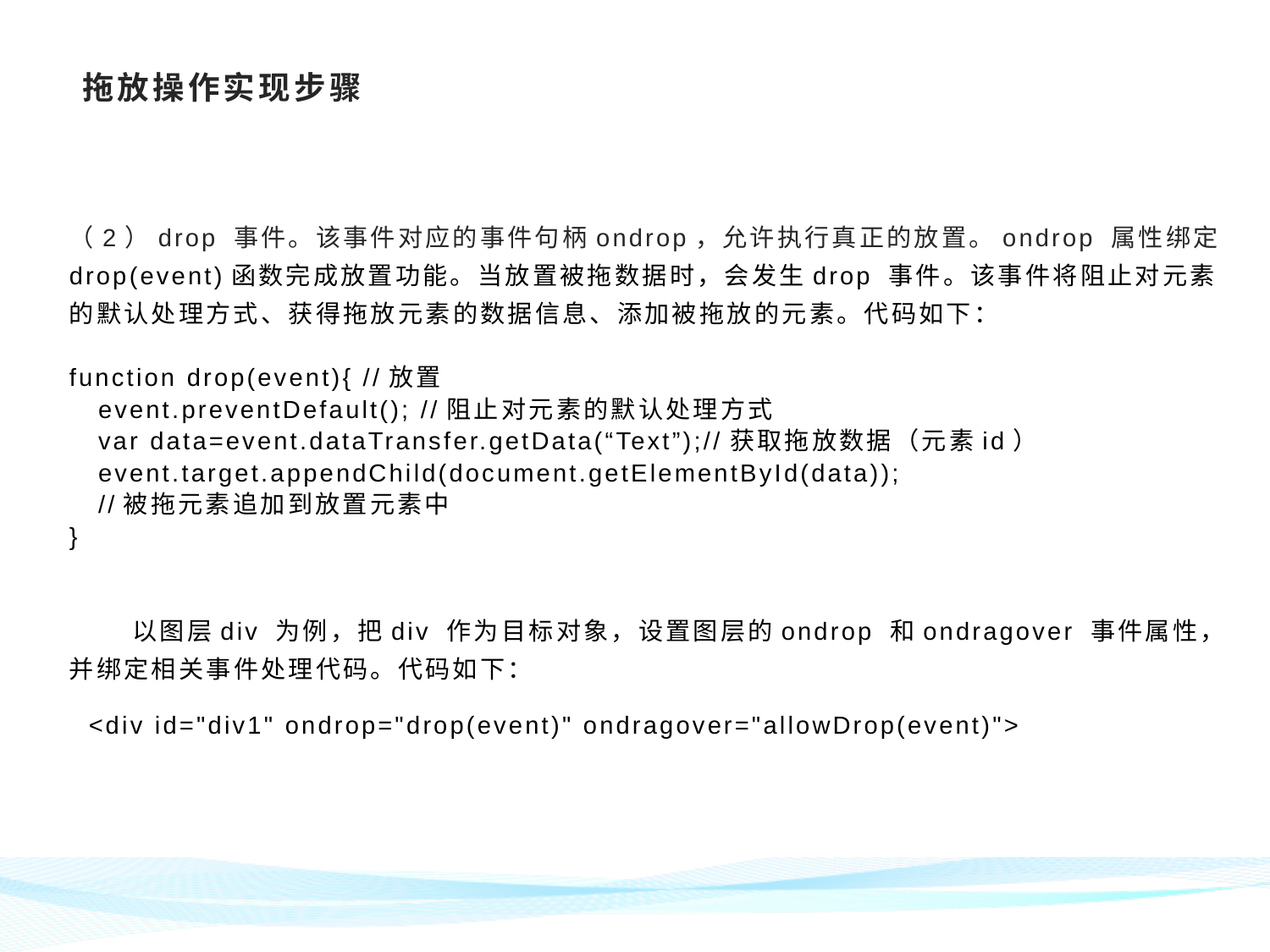

# 拖放操作实现步骤
（2）drop 事件。该事件对应的事件句柄ondrop，允许执行真正的放置。ondrop 属性绑定drop(event)函数完成放置功能。当放置被拖数据时，会发生drop 事件。该事件将阻止对元素的默认处理方式、获得拖放元素的数据信息、添加被拖放的元素。代码如下：

function drop(event){ //放置
   event.preventDefault(); //阻止对元素的默认处理方式
   var data=event.dataTransfer.getData(“Text”);//获取拖放数据（元素id）
   event.target.appendChild(document.getElementById(data));
   //被拖元素追加到放置元素中
}

       以图层div 为例，把div 作为目标对象，设置图层的ondrop 和ondragover 事件属性，并绑定相关事件处理代码。代码如下：
  <div id="div1" ondrop="drop(event)" ondragover="allowDrop(event)">